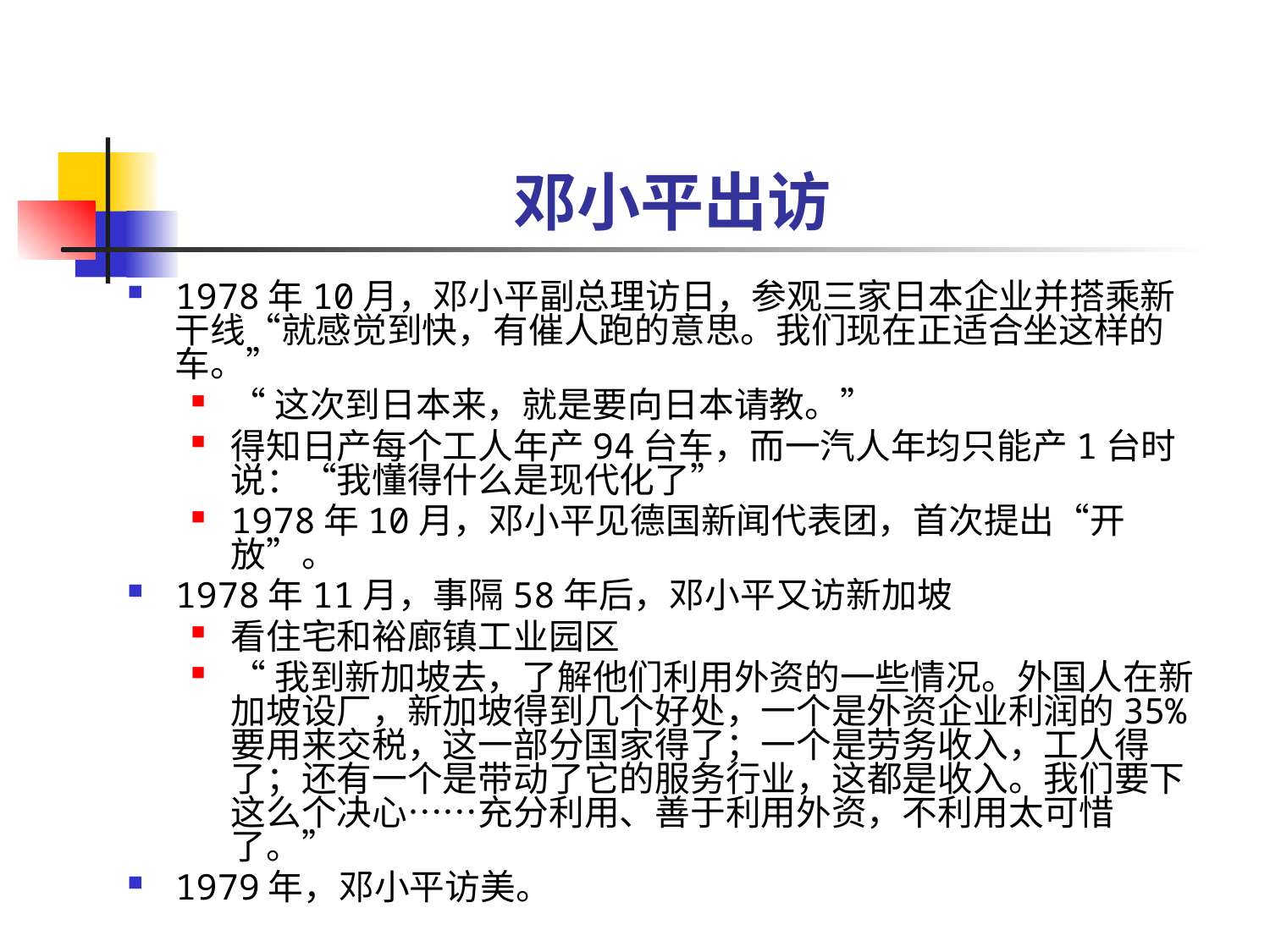

# 邓小平出访
1978年10月，邓小平副总理访日，参观三家日本企业并搭乘新干线“就感觉到快，有催人跑的意思。我们现在正适合坐这样的车。”
“这次到日本来，就是要向日本请教。”
得知日产每个工人年产94台车，而一汽人年均只能产1台时说：“我懂得什么是现代化了”
1978年10月，邓小平见德国新闻代表团，首次提出“开放”。
1978年11月，事隔58年后，邓小平又访新加坡
看住宅和裕廊镇工业园区
“我到新加坡去，了解他们利用外资的一些情况。外国人在新加坡设厂，新加坡得到几个好处，一个是外资企业利润的35%要用来交税，这一部分国家得了；一个是劳务收入，工人得了；还有一个是带动了它的服务行业，这都是收入。我们要下这么个决心……充分利用、善于利用外资，不利用太可惜了。”
1979年，邓小平访美。